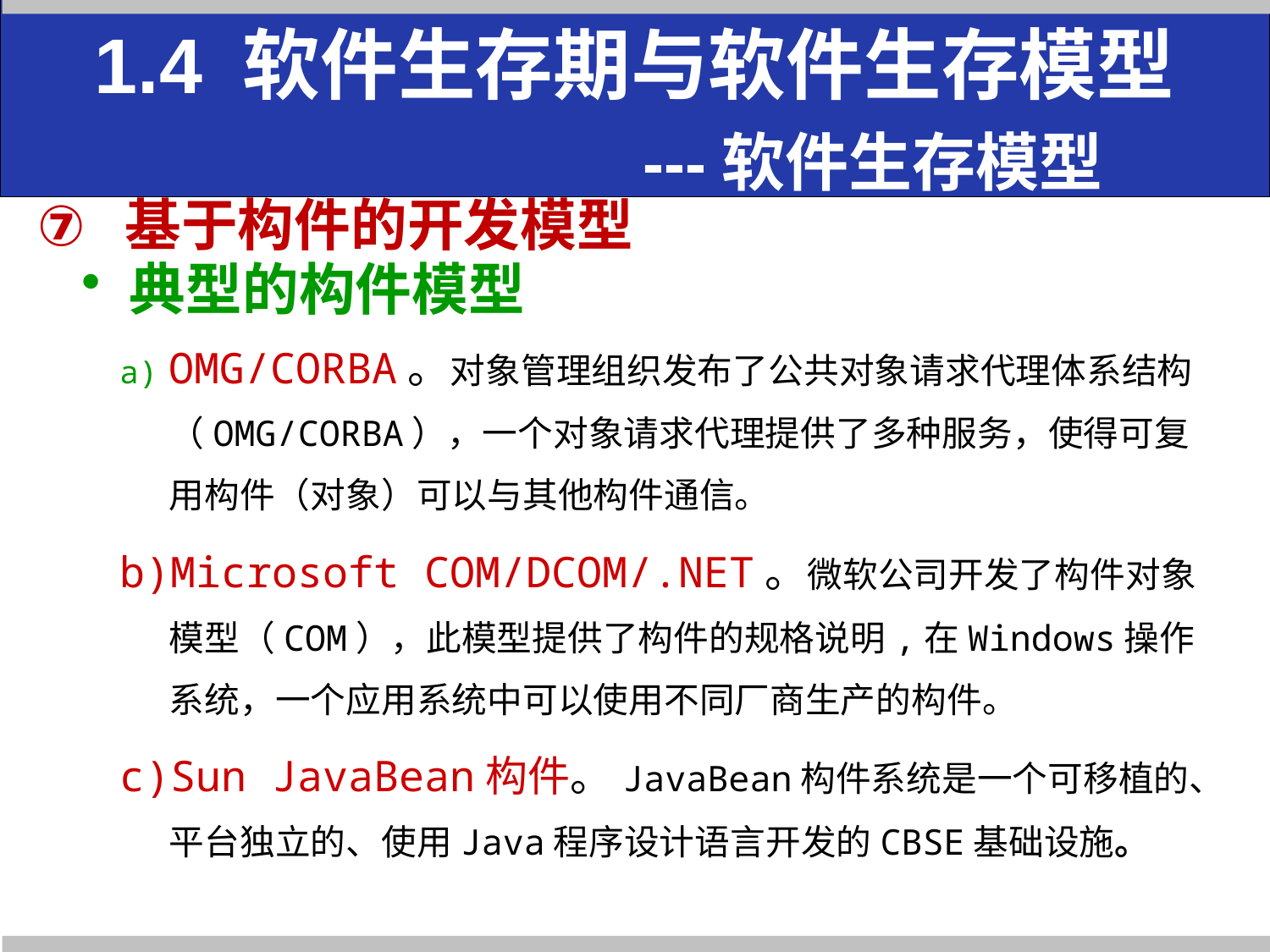

# 1.4 软件生存期与软件生存模型 ---软件生存模型
基于构件的开发模型
典型的构件模型
OMG/CORBA。对象管理组织发布了公共对象请求代理体系结构（OMG/CORBA），一个对象请求代理提供了多种服务，使得可复用构件（对象）可以与其他构件通信。
Microsoft COM/DCOM/.NET。微软公司开发了构件对象模型（COM），此模型提供了构件的规格说明,在Windows操作系统，一个应用系统中可以使用不同厂商生产的构件。
Sun JavaBean构件。JavaBean构件系统是一个可移植的、平台独立的、使用Java程序设计语言开发的CBSE基础设施。
89